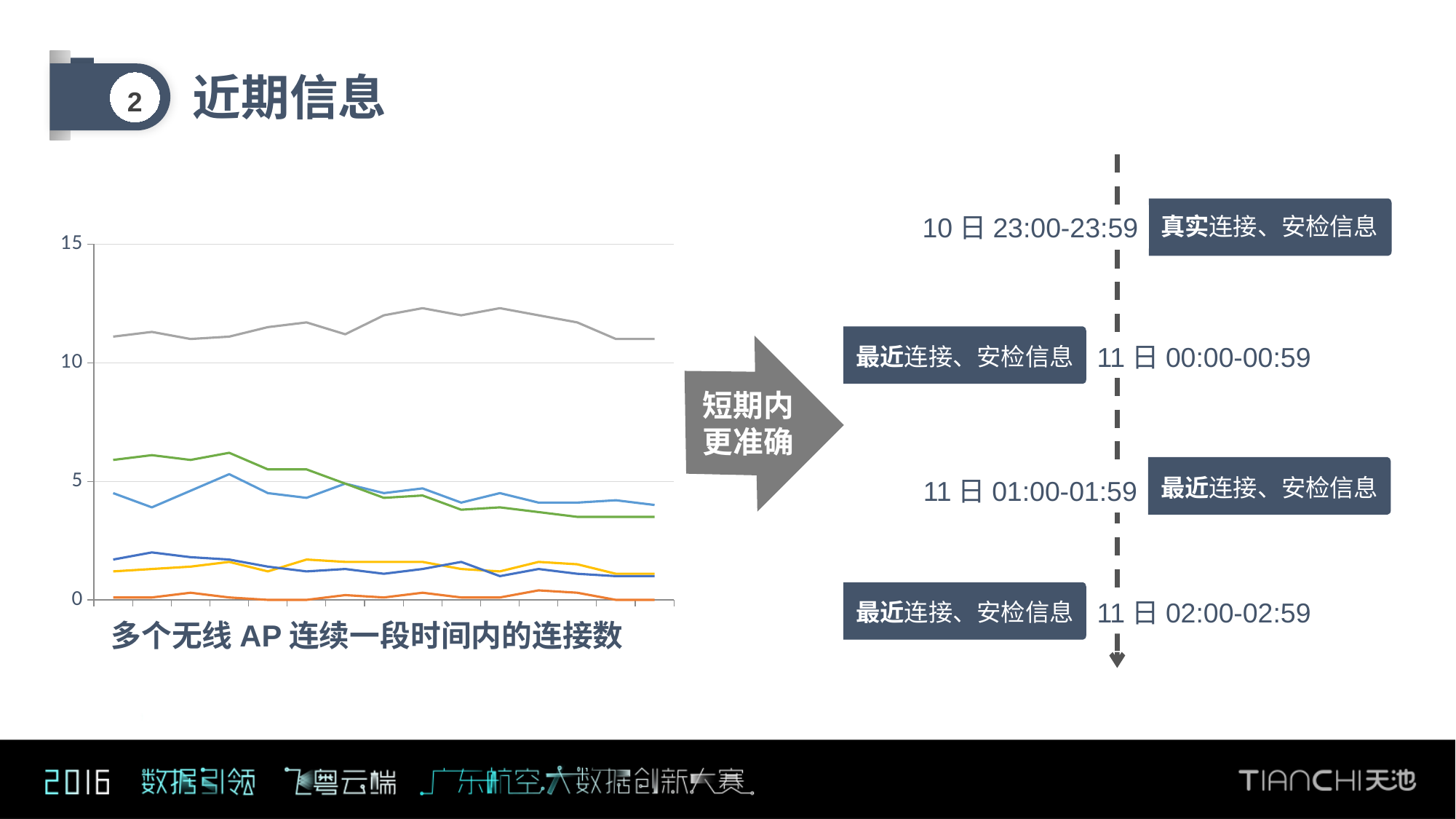

近期信息
2

10日23:00-23:59
真实连接、安检信息

11日00:00-00:59
最近连接、安检信息

最近连接、安检信息
11日01:00-01:59

11日02:00-02:59
最近连接、安检信息

### Chart

| Category |  |  |  |  |  |  |
|---|---|---|---|---|---|---|
短期内
更准确
多个无线AP连续一段时间内的连接数